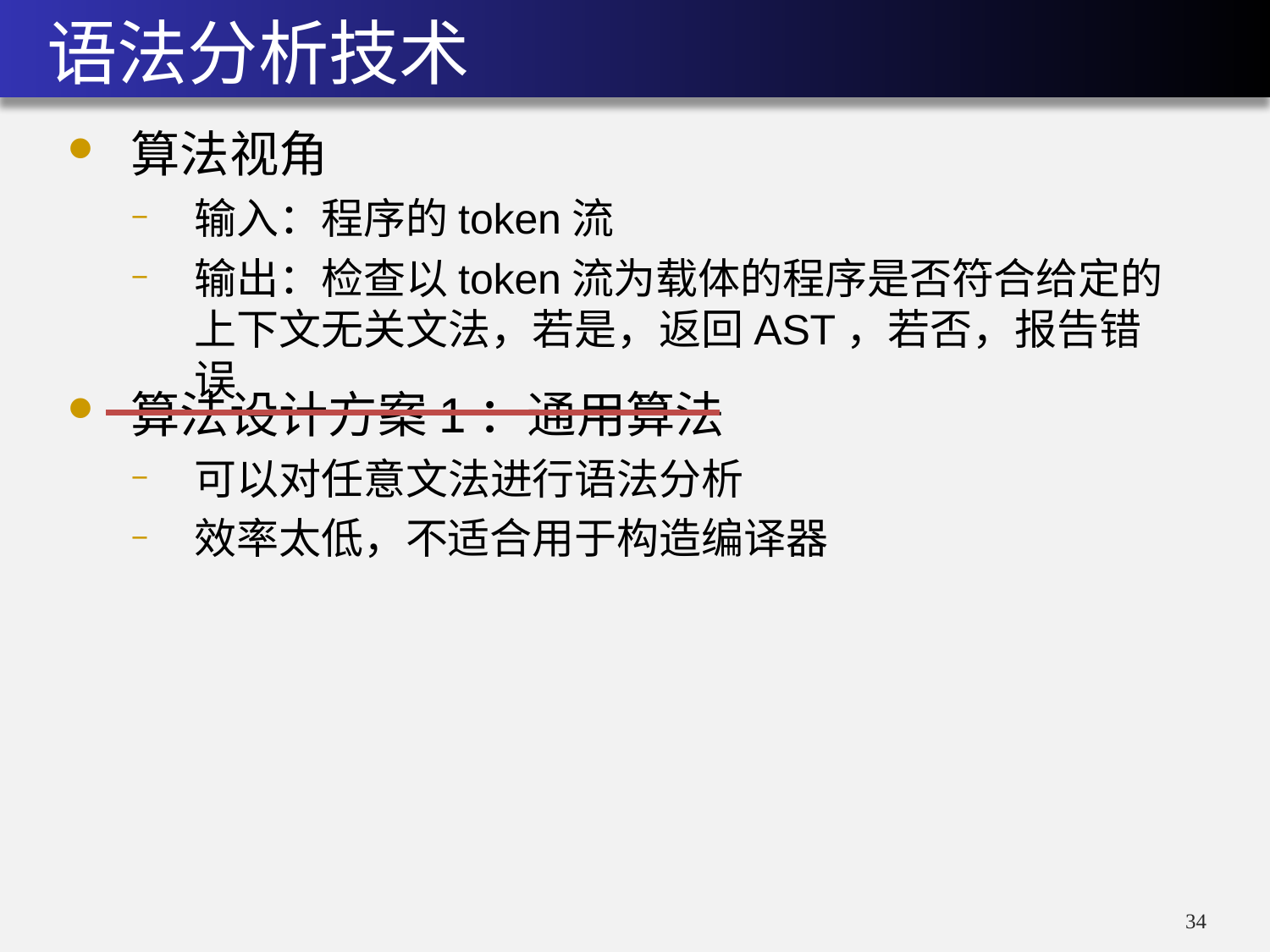

# 语法分析技术
算法视角
输入：程序的token流
输出：检查以token流为载体的程序是否符合给定的上下文无关文法，若是，返回AST，若否，报告错误
算法设计方案1：通用算法
可以对任意文法进行语法分析
效率太低，不适合用于构造编译器
34